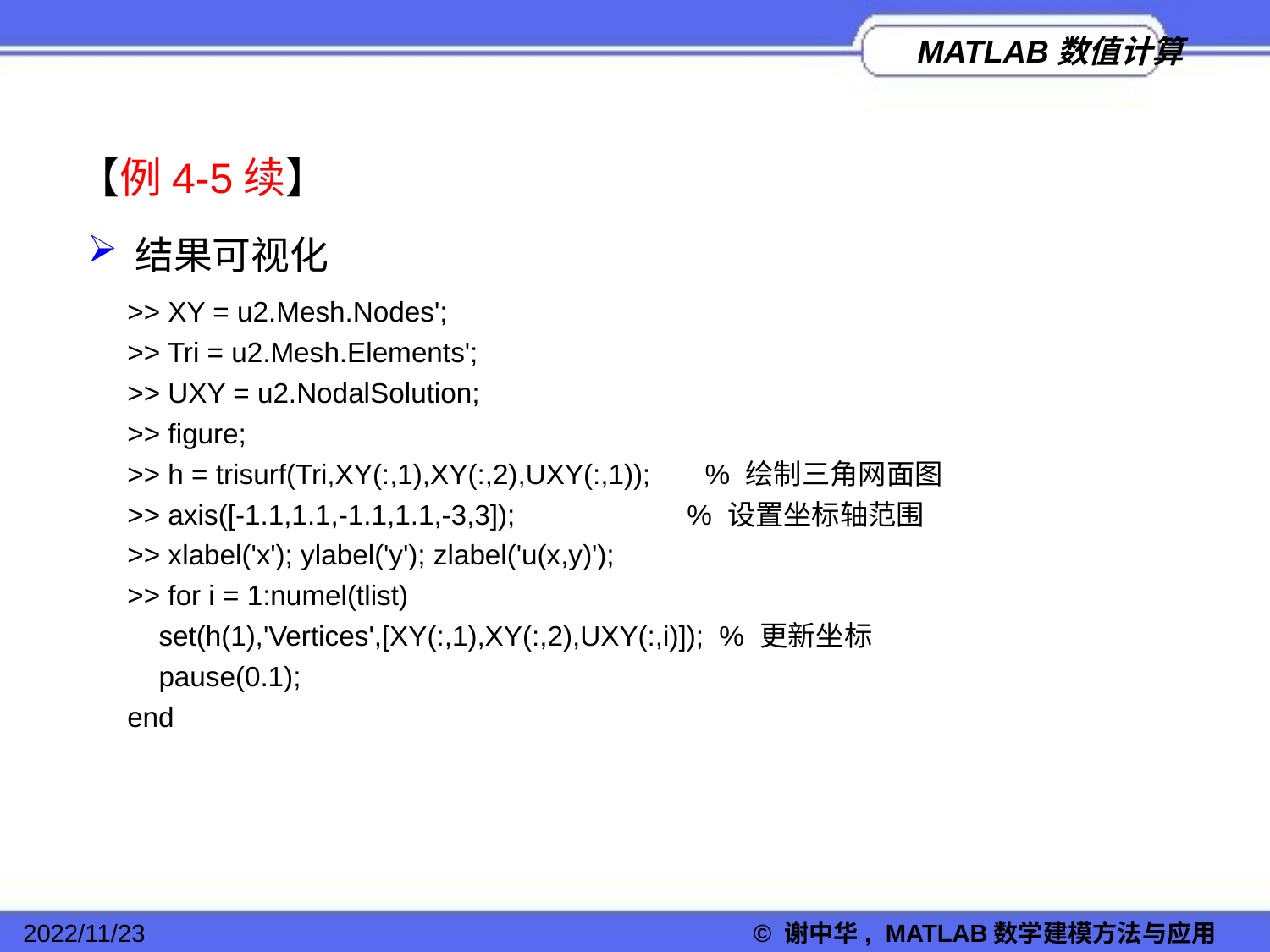

【例4-5续】
结果可视化
>> XY = u2.Mesh.Nodes';
>> Tri = u2.Mesh.Elements';
>> UXY = u2.NodalSolution;
>> figure;
>> h = trisurf(Tri,XY(:,1),XY(:,2),UXY(:,1));       % 绘制三角网面图
>> axis([-1.1,1.1,-1.1,1.1,-3,3]);                      % 设置坐标轴范围
>> xlabel('x'); ylabel('y'); zlabel('u(x,y)');
>> for i = 1:numel(tlist)
    set(h(1),'Vertices',[XY(:,1),XY(:,2),UXY(:,i)]);  % 更新坐标
    pause(0.1);
end
2022/11/23
© 谢中华,  MATLAB数学建模方法与应用